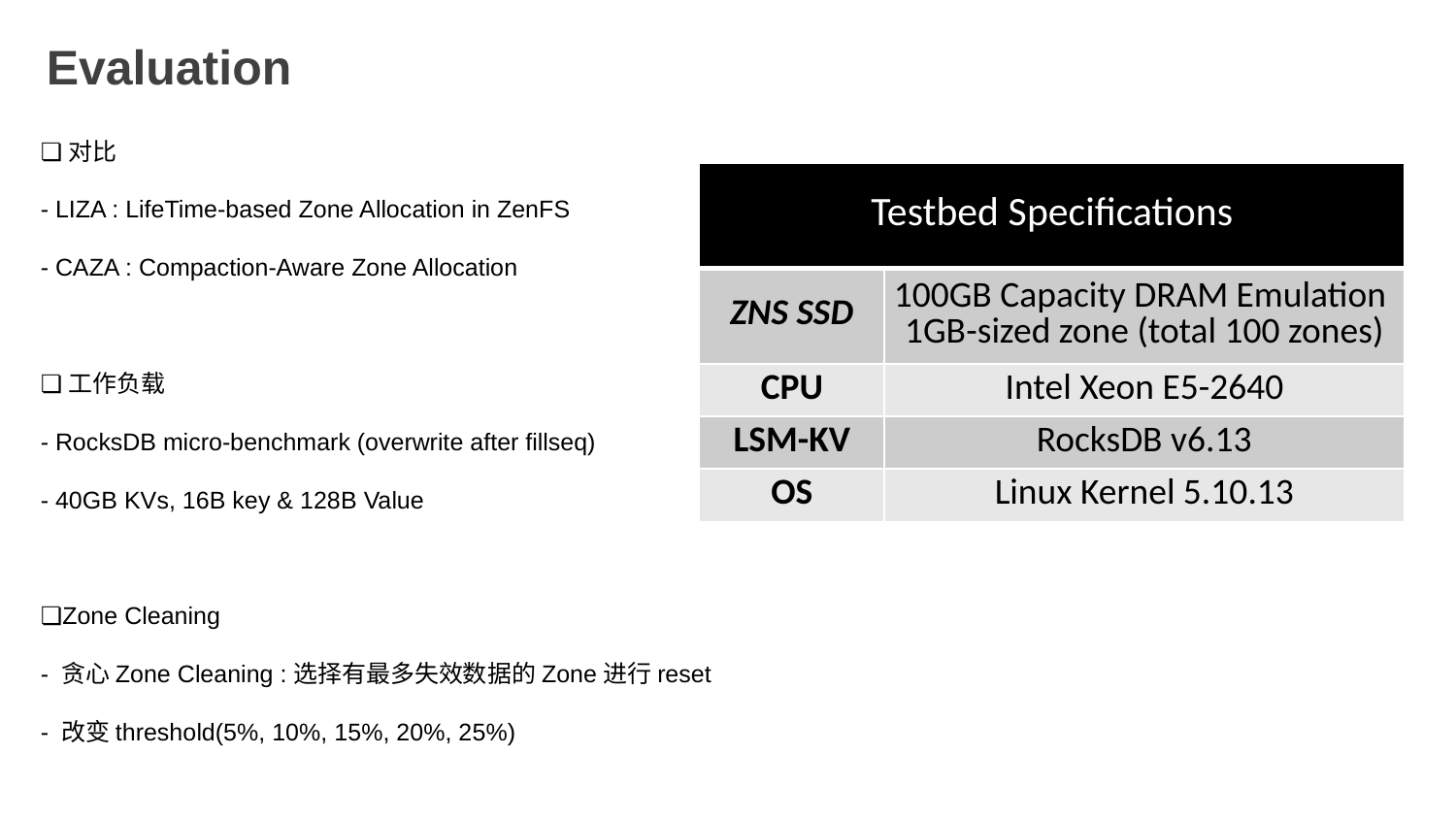

Evaluation
❏对比

- LIZA : LifeTime-based Zone Allocation in ZenFS

- CAZA : Compaction-Aware Zone Allocation

❏工作负载

- RocksDB micro-benchmark (overwrite after fillseq)

- 40GB KVs, 16B key & 128B Value

❏Zone Cleaning

- 贪心Zone Cleaning :选择有最多失效数据的Zone进行reset

- 改变threshold(5%, 10%, 15%, 20%, 25%)
| Testbed Specifications | Professional |
| --- | --- |
| ZNS SSD | 100GB Capacity DRAM Emulation 1GB-sized zone (total 100 zones) |
| CPU | Intel Xeon E5-2640 |
| LSM-KV | RocksDB v6.13 |
| OS | Linux Kernel 5.10.13 |